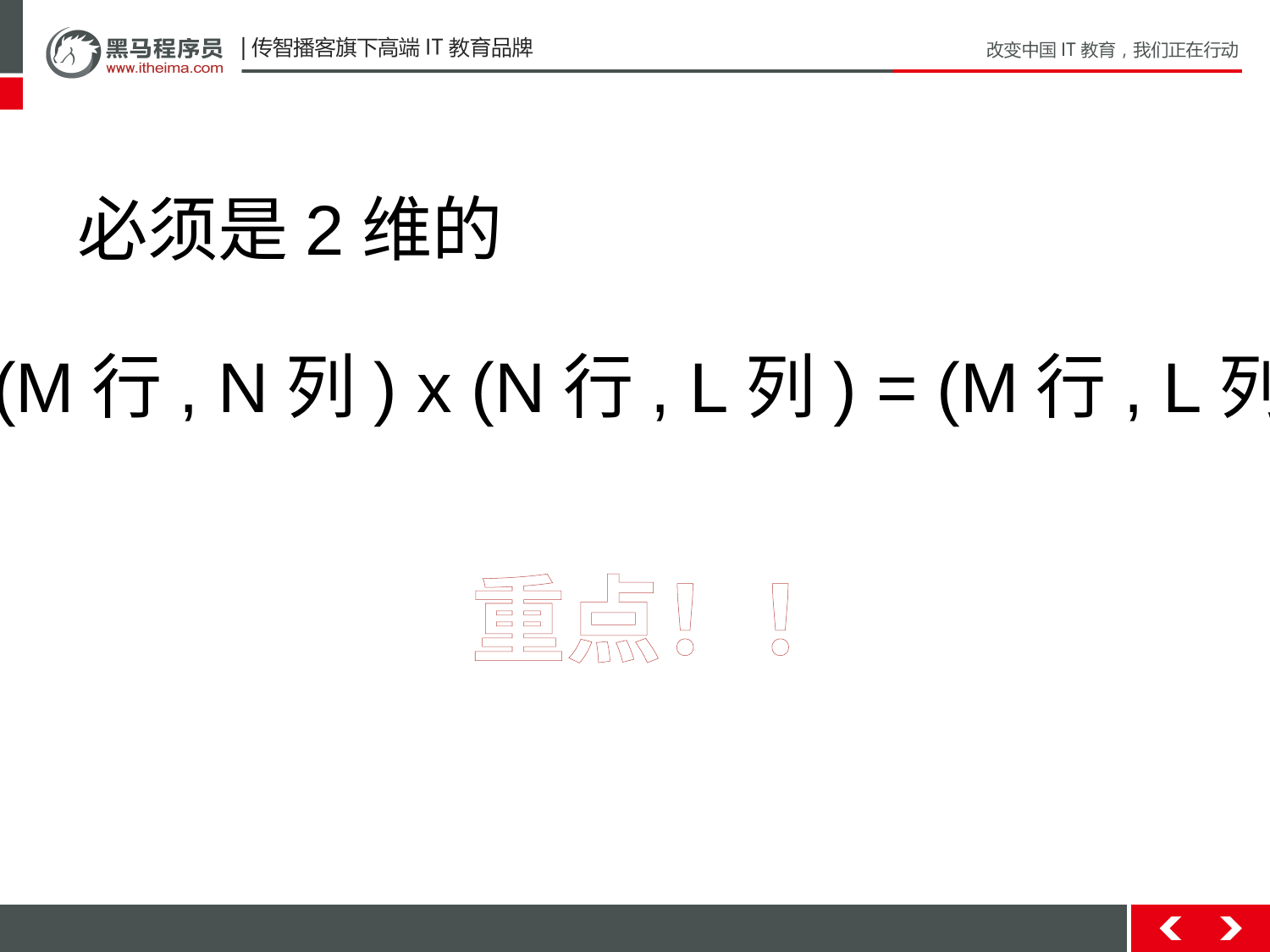

必须是2维的
(M行, N列) x (N行, L列) = (M行, L列)
重点！！